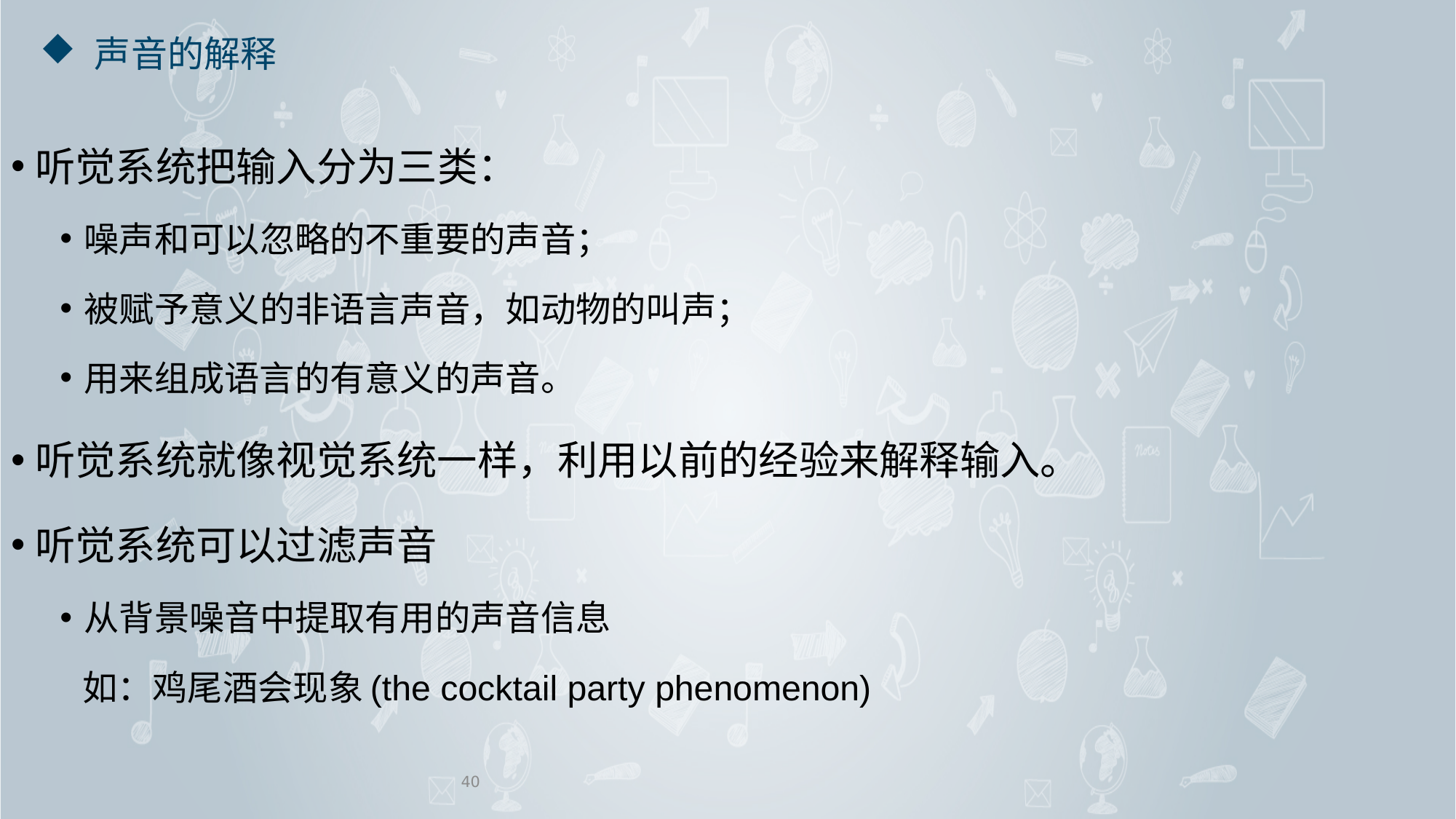

# 声音的解释
听觉系统把输入分为三类：
噪声和可以忽略的不重要的声音；
被赋予意义的非语言声音，如动物的叫声；
用来组成语言的有意义的声音。
听觉系统就像视觉系统一样，利用以前的经验来解释输入。
听觉系统可以过滤声音
从背景噪音中提取有用的声音信息
  如：鸡尾酒会现象(the cocktail party phenomenon)
40